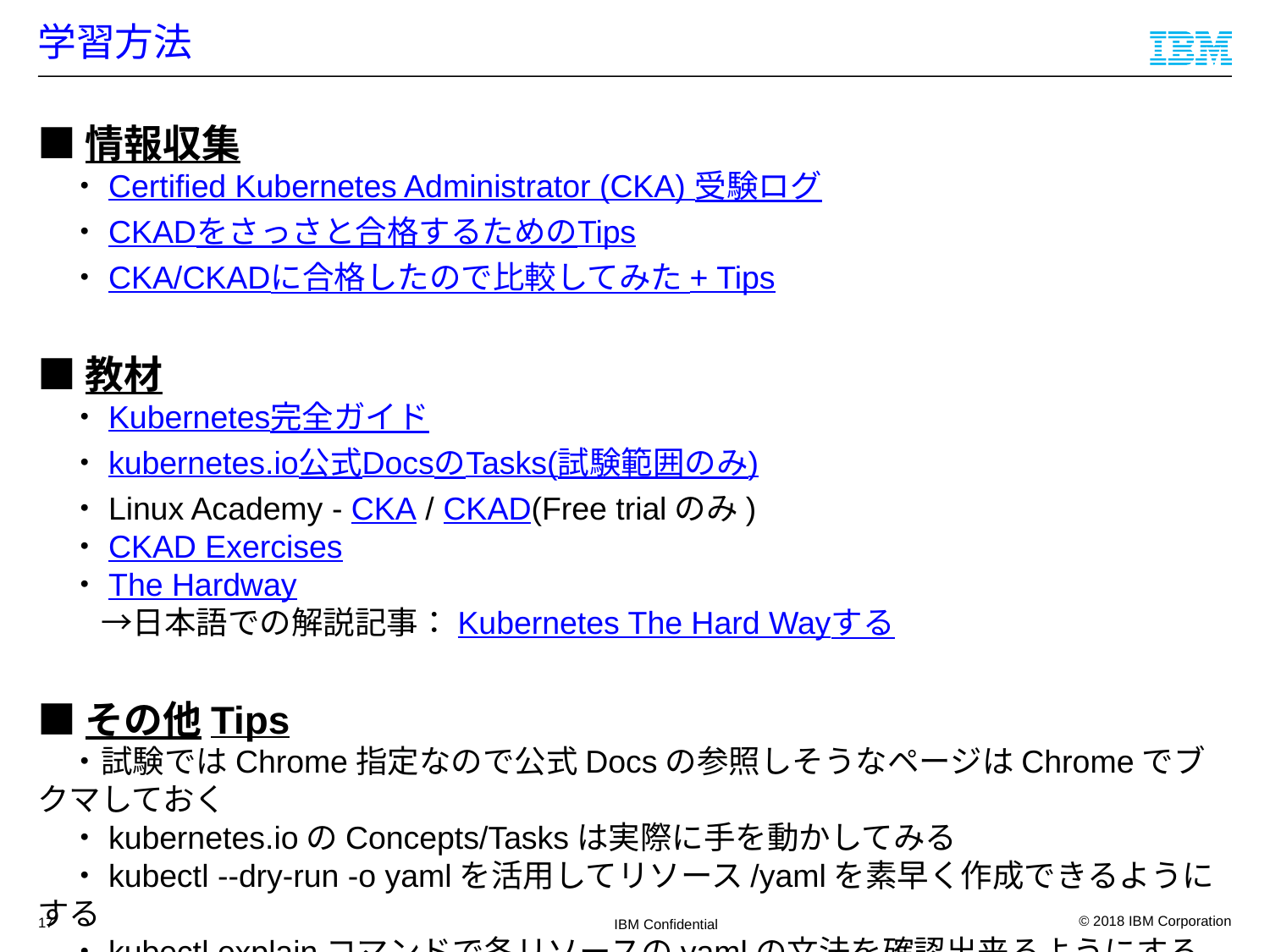

# 学習方法
■情報収集
　・Certified Kubernetes Administrator (CKA) 受験ログ
　・CKADをさっさと合格するためのTips
　・CKA/CKADに合格したので比較してみた + Tips

■教材
　・Kubernetes完全ガイド
　・kubernetes.io公式DocsのTasks(試験範囲のみ)
　・Linux Academy - CKA / CKAD(Free trialのみ)
　・CKAD Exercises
　・The Hardway
　　→日本語での解説記事：Kubernetes The Hard Wayする

■その他Tips
　・試験ではChrome指定なので公式Docsの参照しそうなページはChromeでブクマしておく
　・kubernetes.ioのConcepts/Tasksは実際に手を動かしてみる
　・kubectl --dry-run -o yamlを活用してリソース/yamlを素早く作成できるようにする
　・kubectl explainコマンドで各リソースのyamlの文法を確認出来るようにする